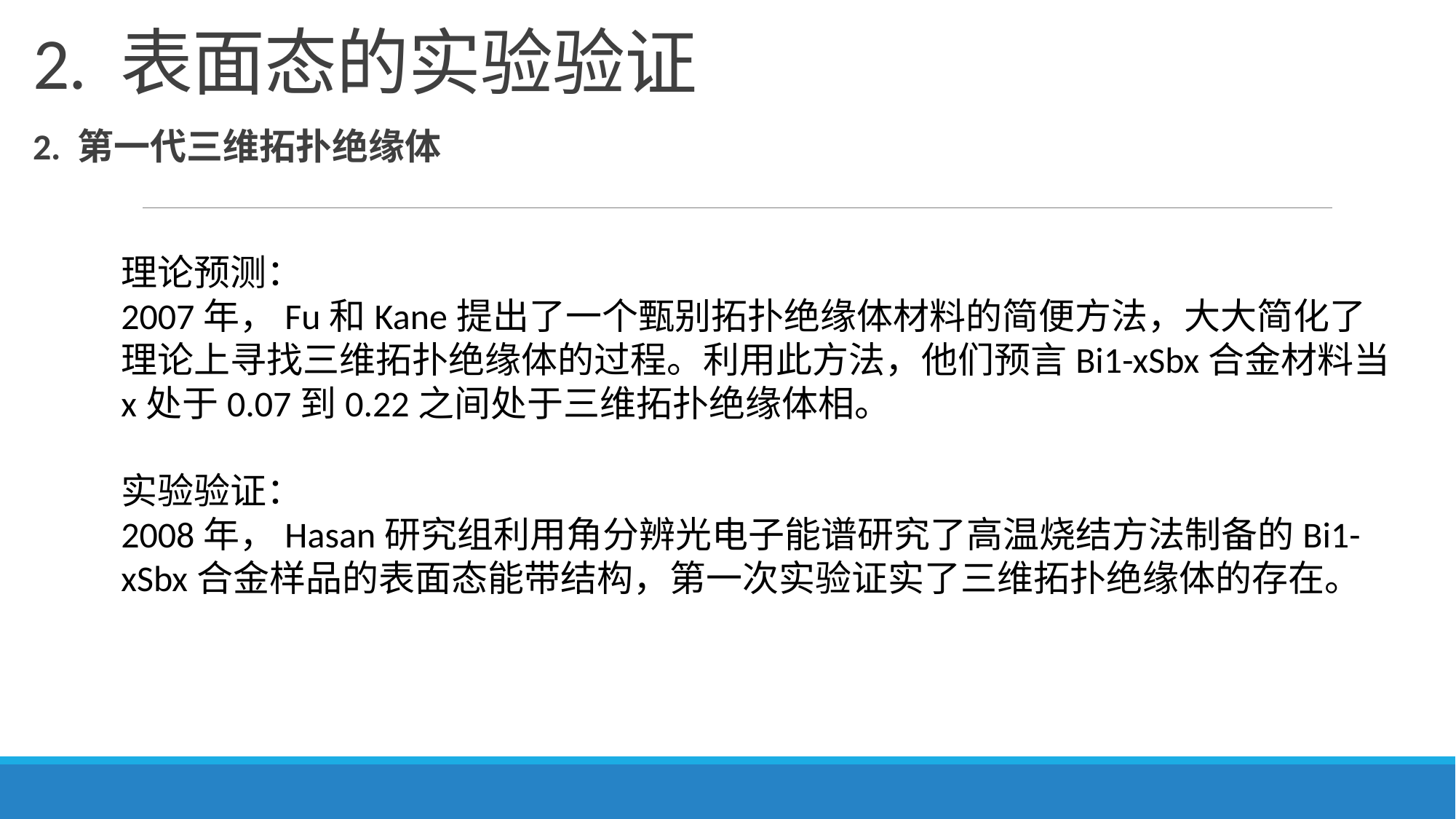

# 2. 表面态的实验验证
2. 第一代三维拓扑绝缘体

理论预测：
2007年，Fu和Kane提出了一个甄别拓扑绝缘体材料的简便方法，大大简化了理论上寻找三维拓扑绝缘体的过程。利用此方法，他们预言Bi1-xSbx合金材料当x处于0.07到0.22之间处于三维拓扑绝缘体相。

实验验证：
2008年，Hasan研究组利用角分辨光电子能谱研究了高温烧结方法制备的Bi1-xSbx合金样品的表面态能带结构，第一次实验证实了三维拓扑绝缘体的存在。